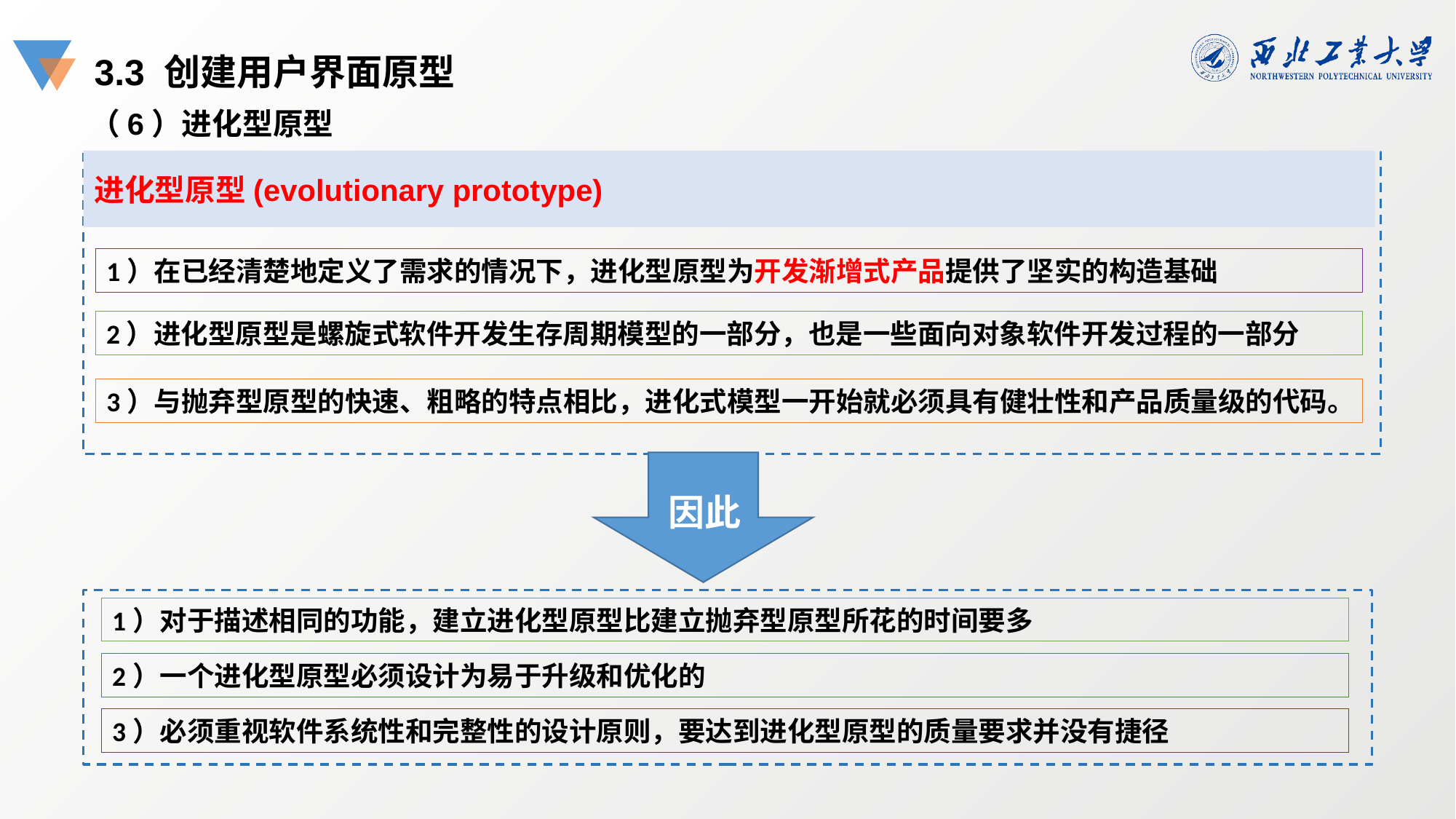

3.3 创建用户界面原型
（6）进化型原型
进化型原型(evolutionary prototype)

1）在已经清楚地定义了需求的情况下，进化型原型为开发渐增式产品提供了坚实的构造基础
2）进化型原型是螺旋式软件开发生存周期模型的一部分，也是一些面向对象软件开发过程的一部分
3）与抛弃型原型的快速、粗略的特点相比，进化式模型一开始就必须具有健壮性和产品质量级的代码。

因此

1）对于描述相同的功能，建立进化型原型比建立抛弃型原型所花的时间要多
2）一个进化型原型必须设计为易于升级和优化的
3）必须重视软件系统性和完整性的设计原则，要达到进化型原型的质量要求并没有捷径
25